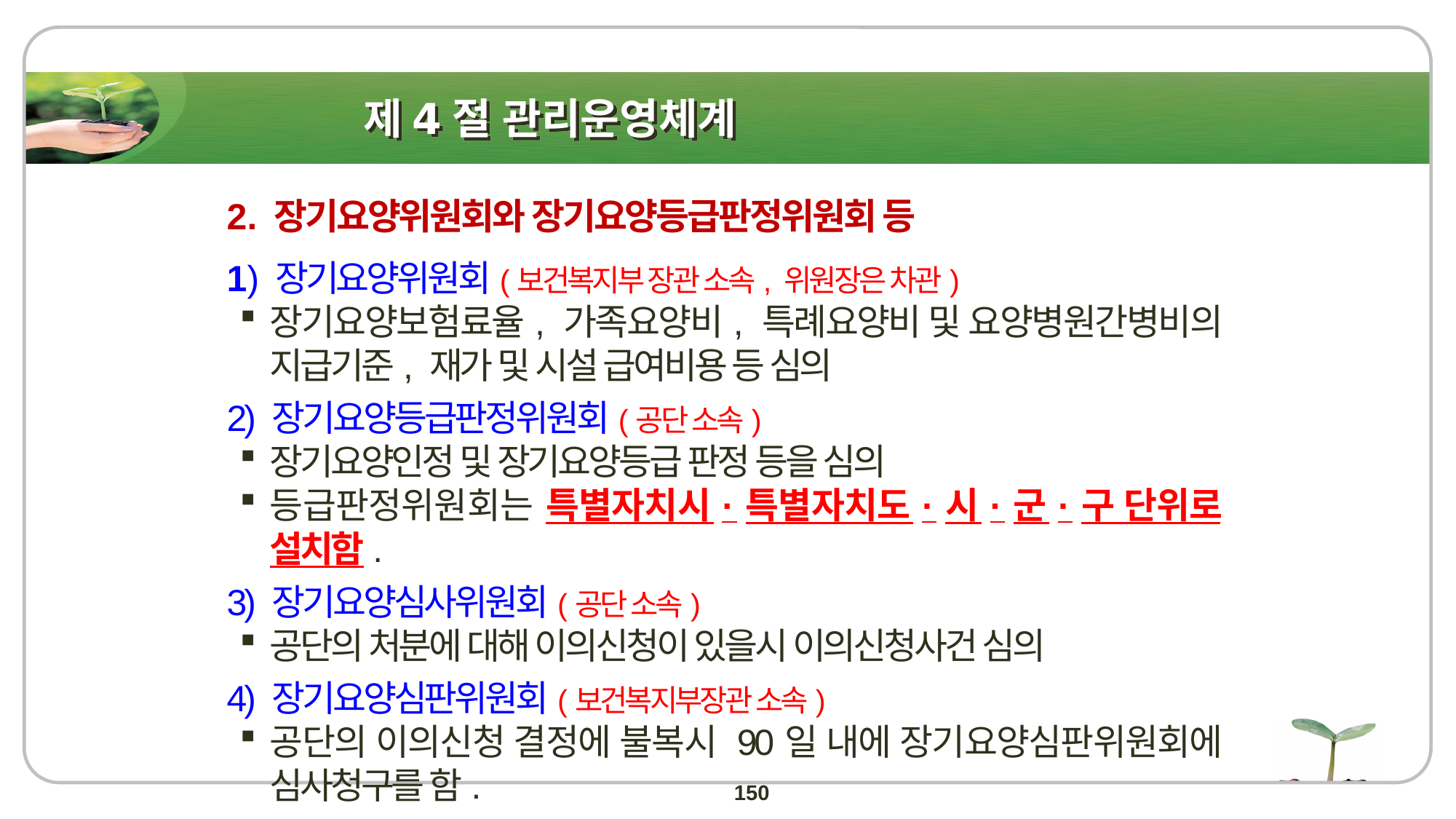

제4절 관리운영체계
2. 장기요양위원회와 장기요양등급판정위원회 등
1) 장기요양위원회(보건복지부 장관 소속, 위원장은 차관)
장기요양보험료율, 가족요양비, 특례요양비 및 요양병원간병비의 지급기준, 재가 및 시설 급여비용 등 심의
2) 장기요양등급판정위원회(공단 소속)
장기요양인정 및 장기요양등급 판정 등을 심의
등급판정위원회는 특별자치시·특별자치도·시·군·구 단위로 설치함.
3) 장기요양심사위원회(공단 소속)
공단의 처분에 대해 이의신청이 있을시 이의신청사건 심의
4) 장기요양심판위원회(보건복지부장관 소속)
공단의 이의신청 결정에 불복시 90일 내에 장기요양심판위원회에 심사청구를 함.
150